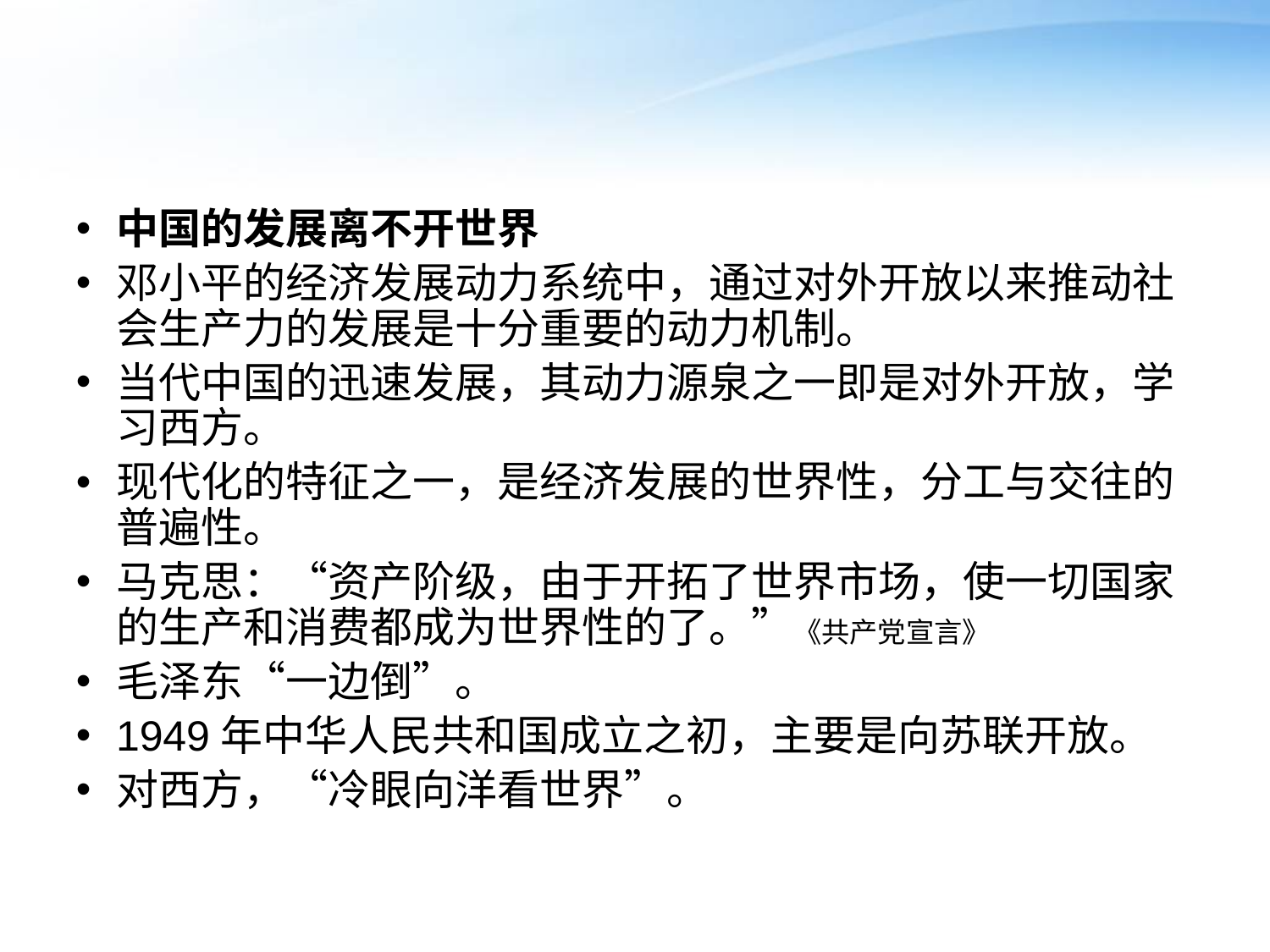

#
中国的发展离不开世界
邓小平的经济发展动力系统中，通过对外开放以来推动社会生产力的发展是十分重要的动力机制。
当代中国的迅速发展，其动力源泉之一即是对外开放，学习西方。
现代化的特征之一，是经济发展的世界性，分工与交往的普遍性。
马克思：“资产阶级，由于开拓了世界市场，使一切国家的生产和消费都成为世界性的了。”《共产党宣言》
毛泽东“一边倒”。
1949年中华人民共和国成立之初，主要是向苏联开放。
对西方，“冷眼向洋看世界”。